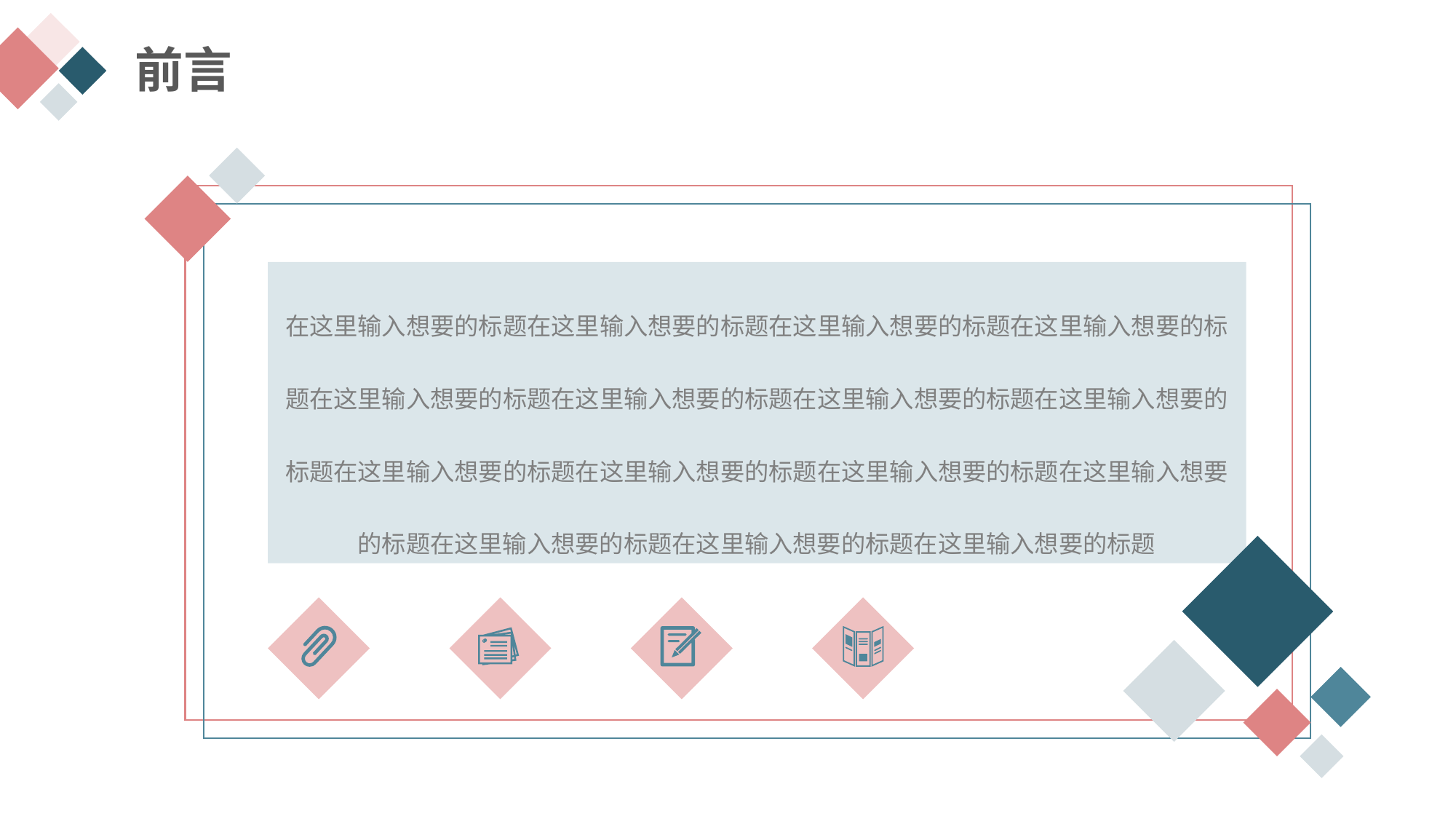

前言

在这里输入想要的标题在这里输入想要的标题在这里输入想要的标题在这里输入想要的标题在这里输入想要的标题在这里输入想要的标题在这里输入想要的标题在这里输入想要的标题在这里输入想要的标题在这里输入想要的标题在这里输入想要的标题在这里输入想要的标题在这里输入想要的标题在这里输入想要的标题在这里输入想要的标题